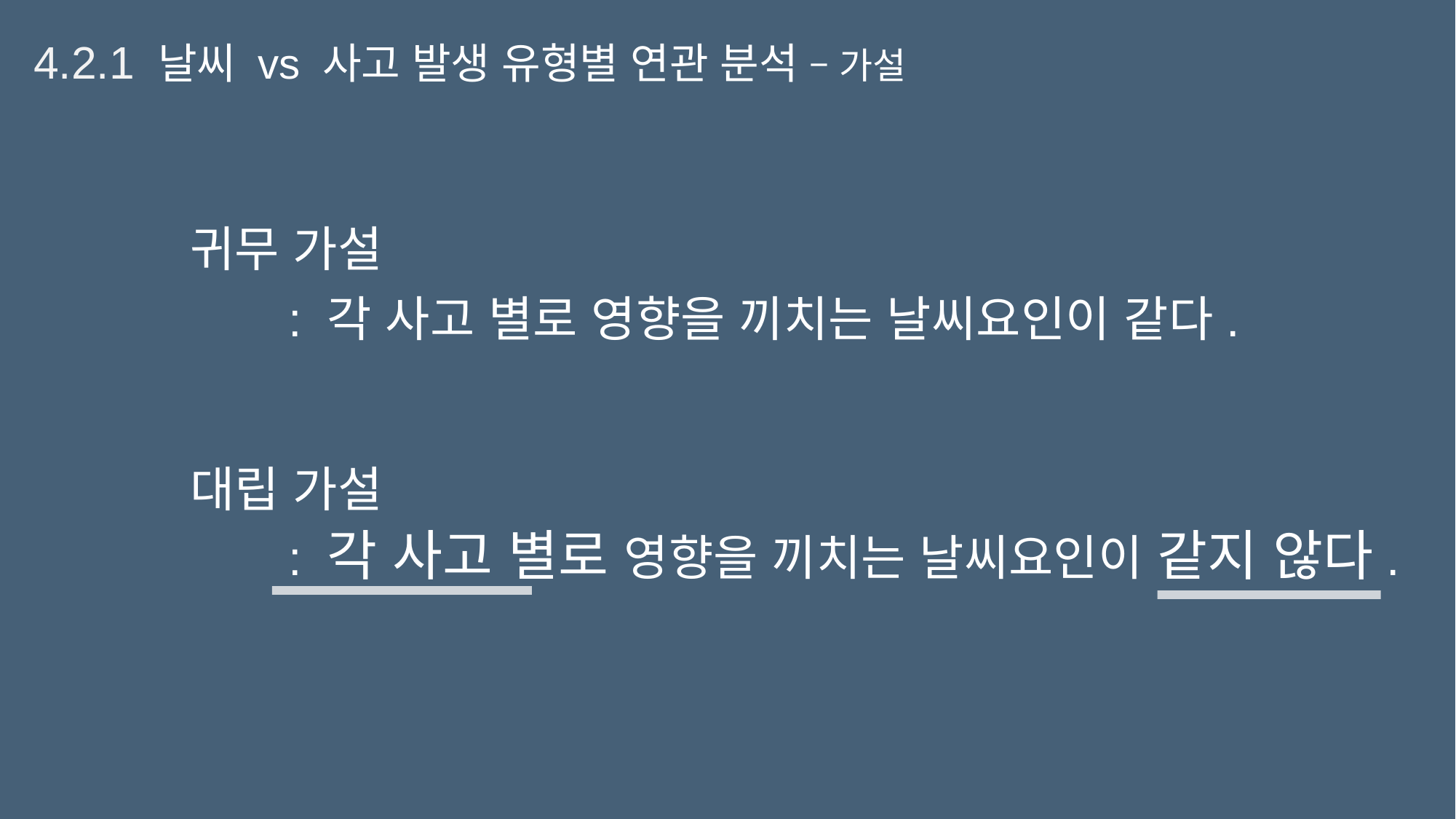

4.2.1 날씨 vs 사고 발생 유형별 연관 분석 – 가설
귀무 가설

대립 가설

 : 각 사고 별로 영향을 끼치는 날씨요인이 같다.

 : 각 사고 별로 영향을 끼치는 날씨요인이 같지 않다.